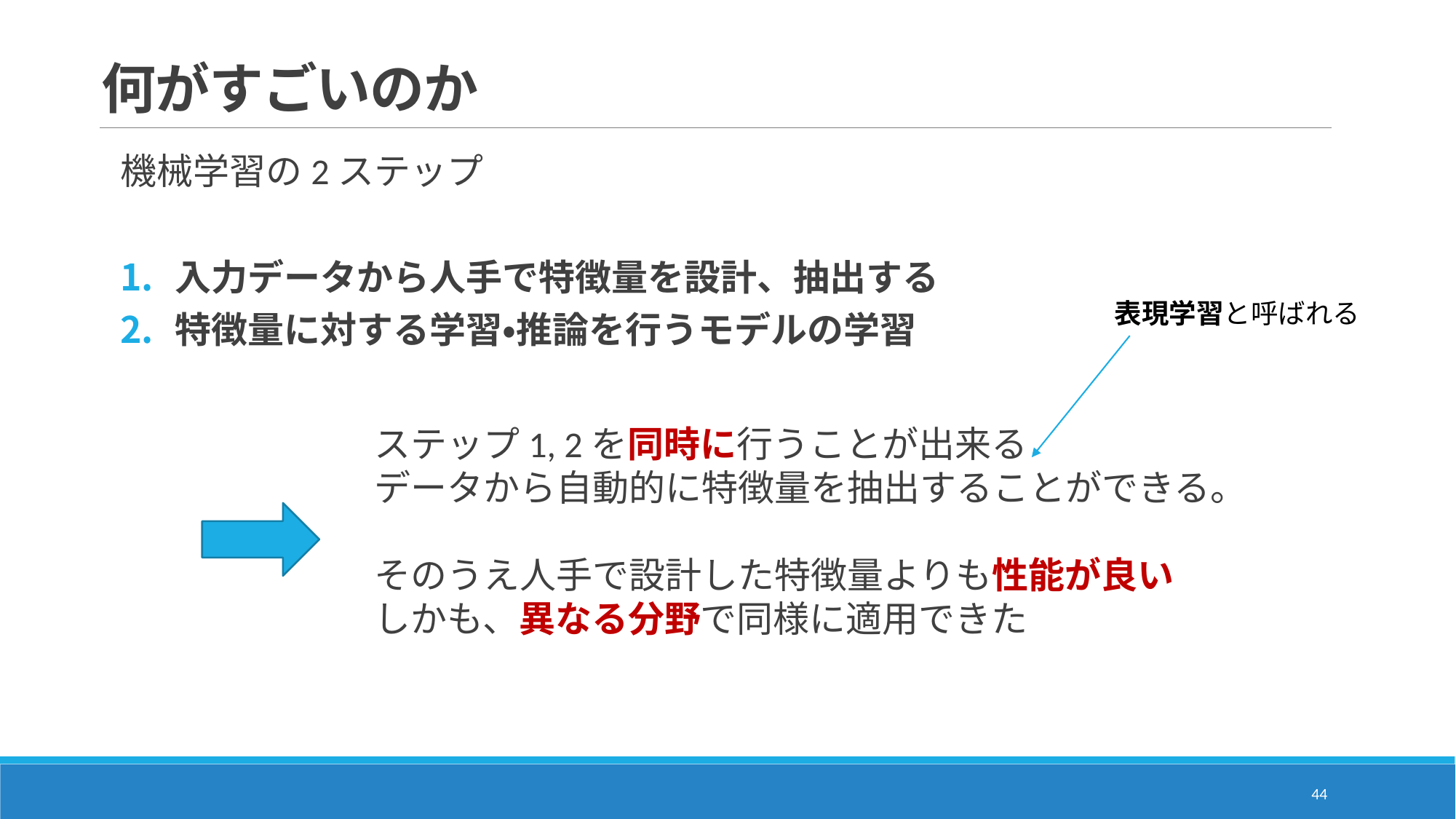

# 何がすごいのか
機械学習の2ステップ

入力データから人手で特徴量を設計、抽出する
特徴量に対する学習・推論を行うモデルの学習

表現学習と呼ばれる
ステップ1, 2を同時に行うことが出来る
データから自動的に特徴量を抽出することができる。

そのうえ人手で設計した特徴量よりも性能が良い
しかも、異なる分野で同様に適用できた

44